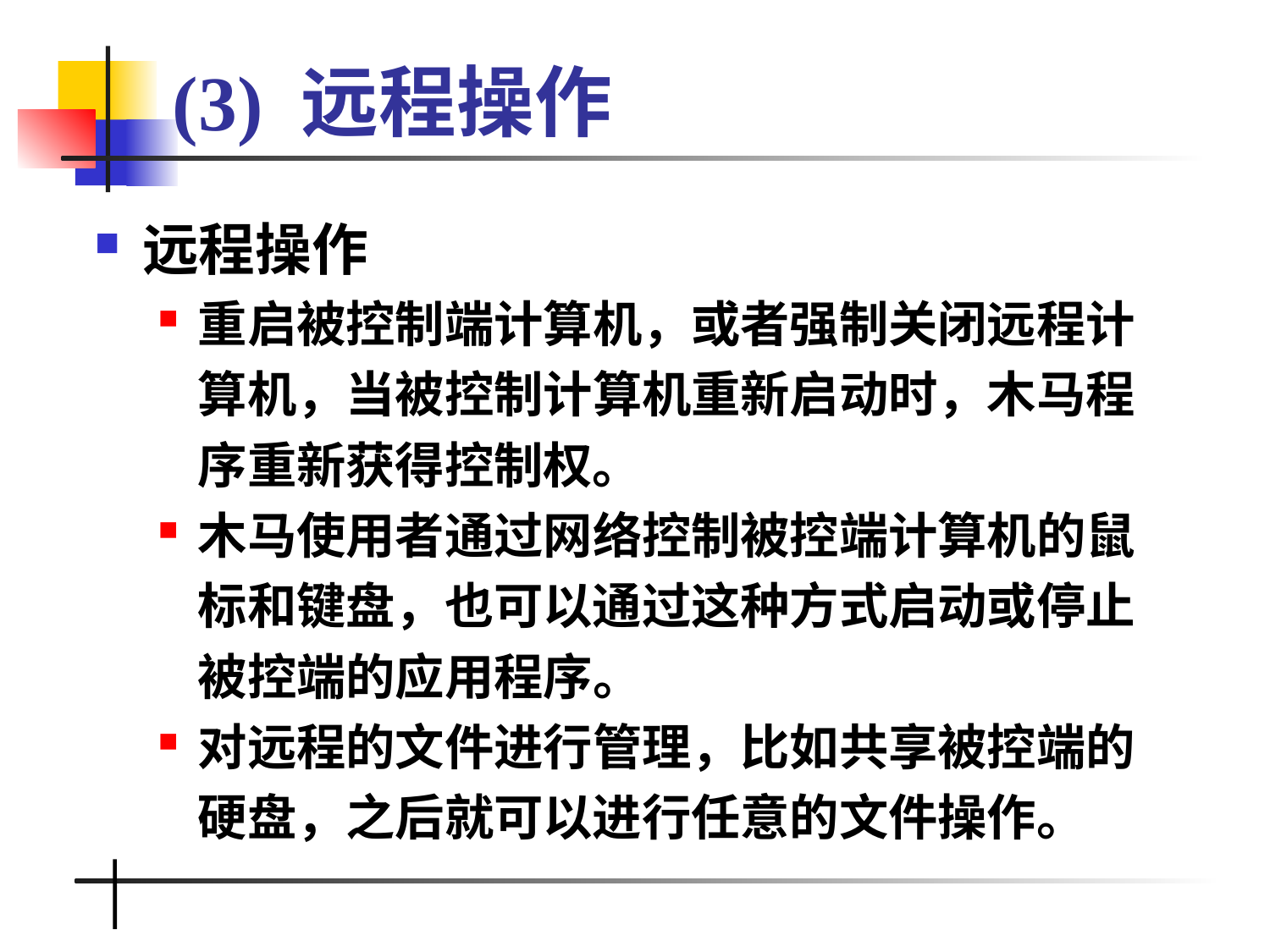

# (3) 远程操作
远程操作
重启被控制端计算机，或者强制关闭远程计算机，当被控制计算机重新启动时，木马程序重新获得控制权。
木马使用者通过网络控制被控端计算机的鼠标和键盘，也可以通过这种方式启动或停止被控端的应用程序。
对远程的文件进行管理，比如共享被控端的硬盘，之后就可以进行任意的文件操作。